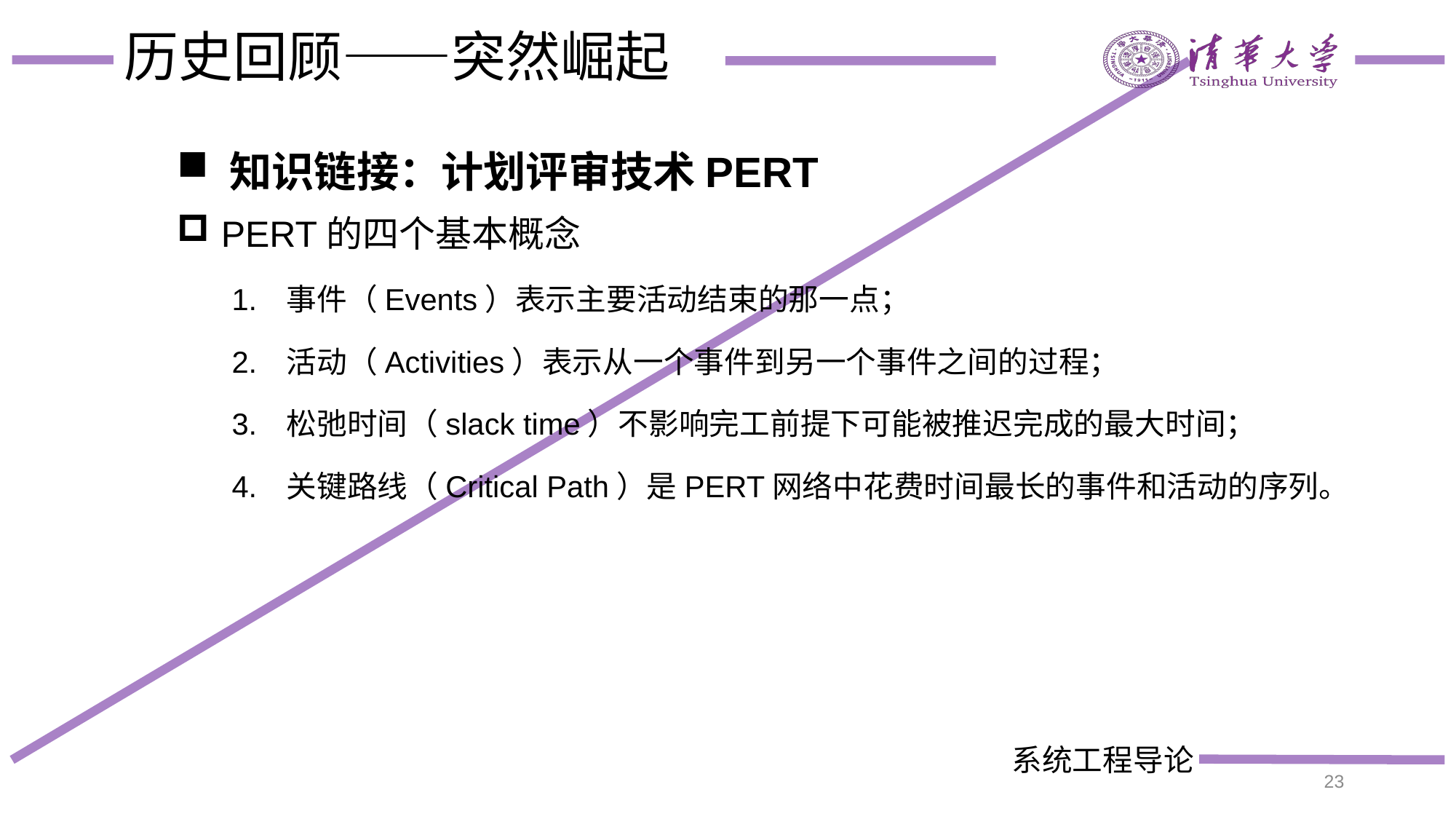

# 历史回顾——突然崛起
 知识链接：计划评审技术PERT
 PERT的四个基本概念
事件（Events）表示主要活动结束的那一点；
活动（Activities）表示从一个事件到另一个事件之间的过程；
松弛时间（slack time）不影响完工前提下可能被推迟完成的最大时间；
关键路线（Critical Path）是PERT网络中花费时间最长的事件和活动的序列。
23